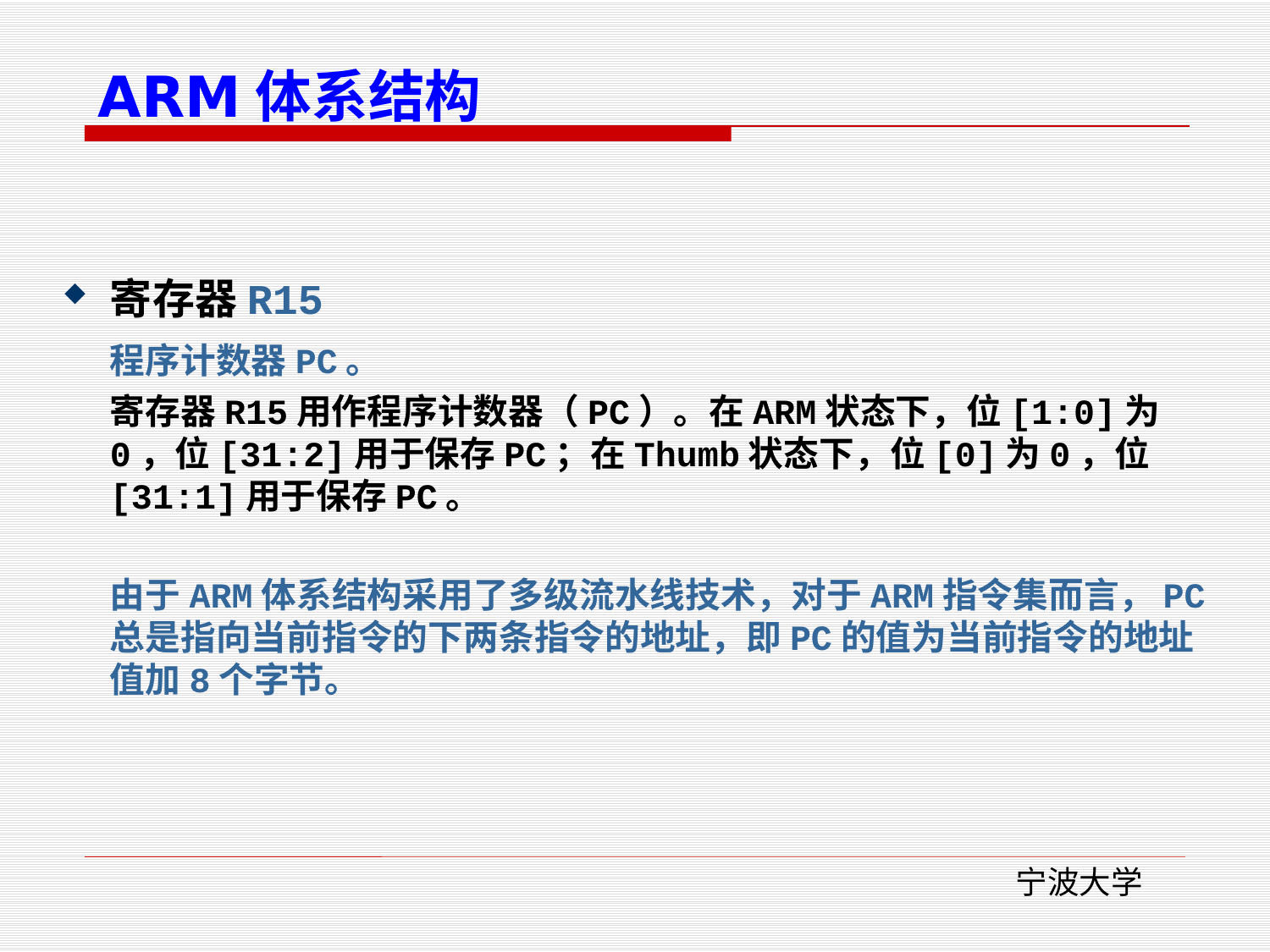

ARM体系结构
寄存器R15
	程序计数器PC。
	寄存器R15用作程序计数器（PC）。在ARM状态下，位[1:0]为0，位[31:2]用于保存PC；在Thumb状态下，位[0]为0，位[31:1]用于保存PC。

	由于ARM体系结构采用了多级流水线技术，对于ARM指令集而言，PC总是指向当前指令的下两条指令的地址，即PC的值为当前指令的地址值加8个字节。